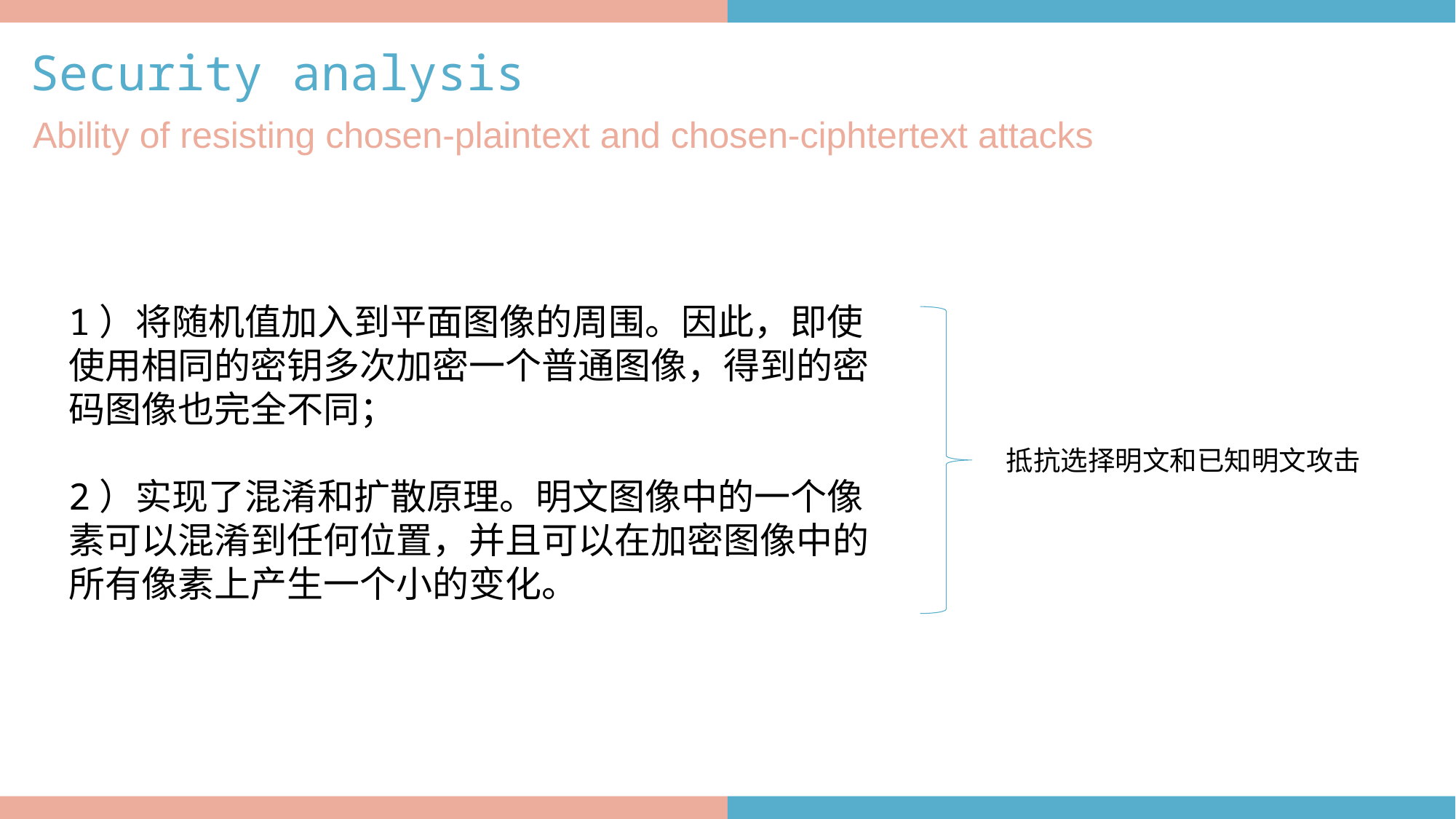

Security analysis
Ability of resisting chosen-plaintext and chosen-ciphtertext attacks
1）将随机值加入到平面图像的周围。因此，即使使用相同的密钥多次加密一个普通图像，得到的密码图像也完全不同；

2）实现了混淆和扩散原理。明文图像中的一个像素可以混淆到任何位置，并且可以在加密图像中的所有像素上产生一个小的变化。

抵抗选择明文和已知明文攻击